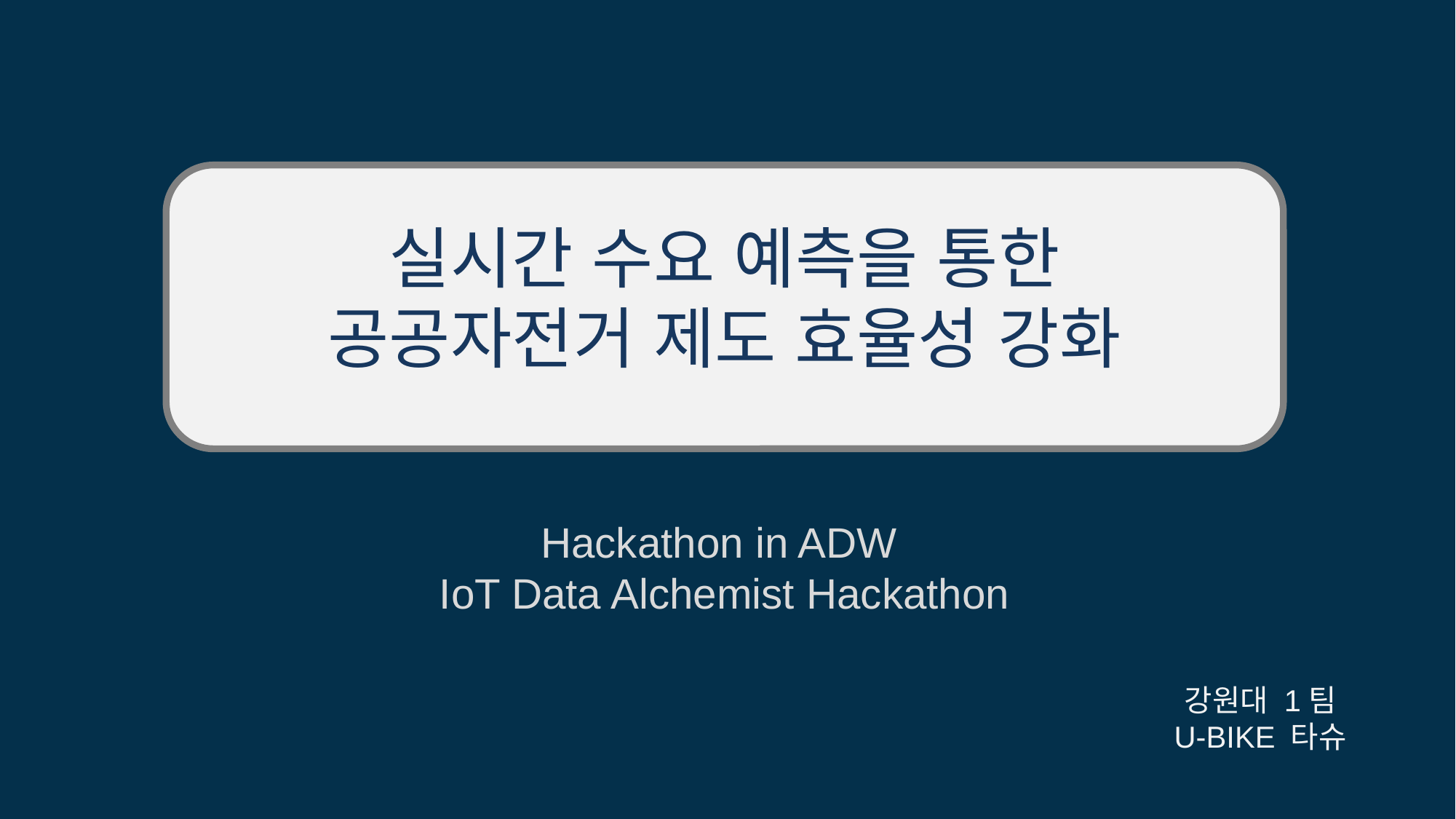

실시간 수요 예측을 통한
공공자전거 제도 효율성 강화
Hackathon in ADW
IoT Data Alchemist Hackathon
강원대 1팀
U-BIKE 타슈
1